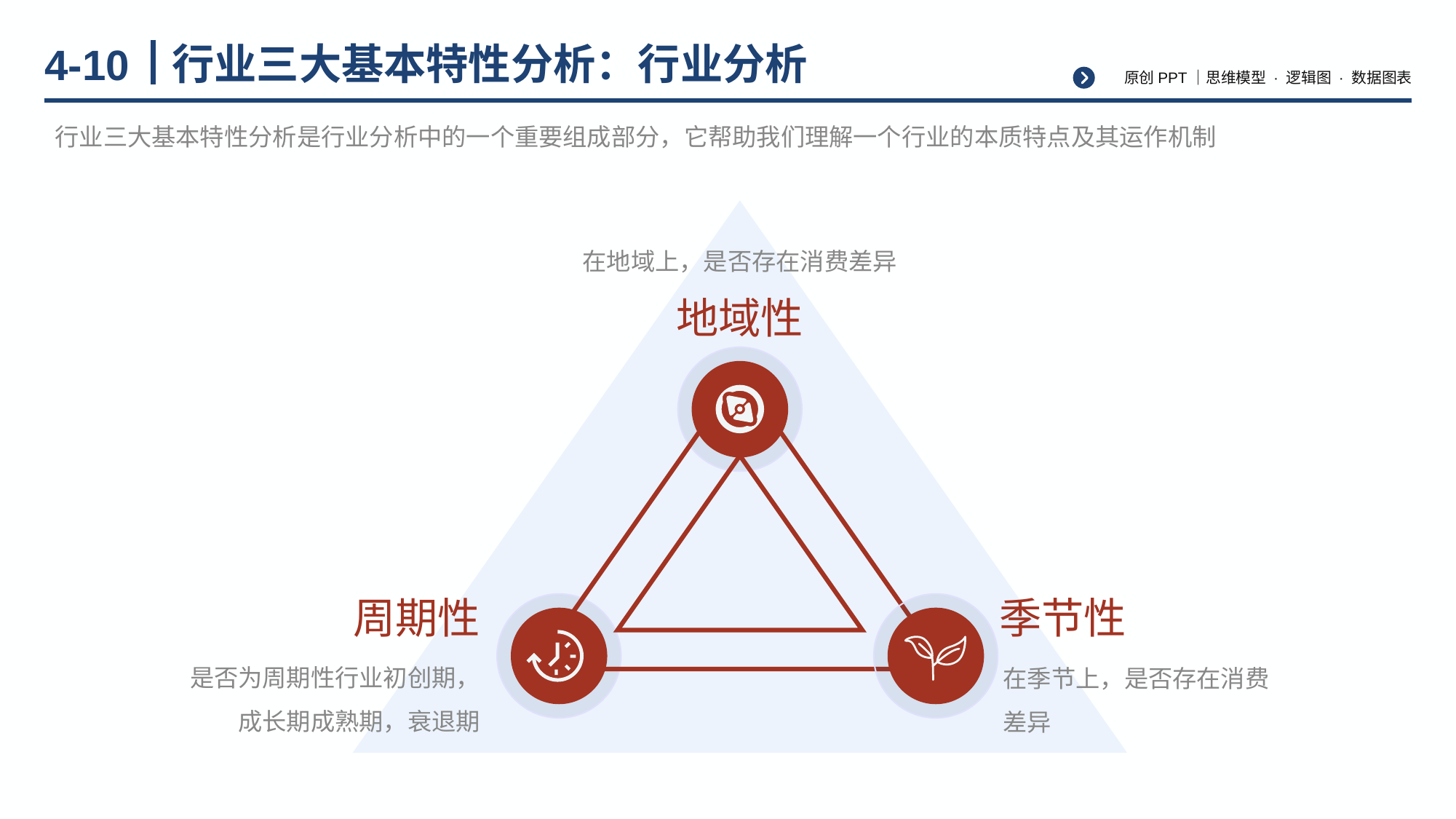

# 行业三大基本特性分析：行业分析
4-10
行业三大基本特性分析是行业分析中的一个重要组成部分，它帮助我们理解一个行业的本质特点及其运作机制

在地域上，是否存在消费差异
地域性

周期性
季节性

是否为周期性行业初创期，成长期成熟期，衰退期
在季节上，是否存在消费差异